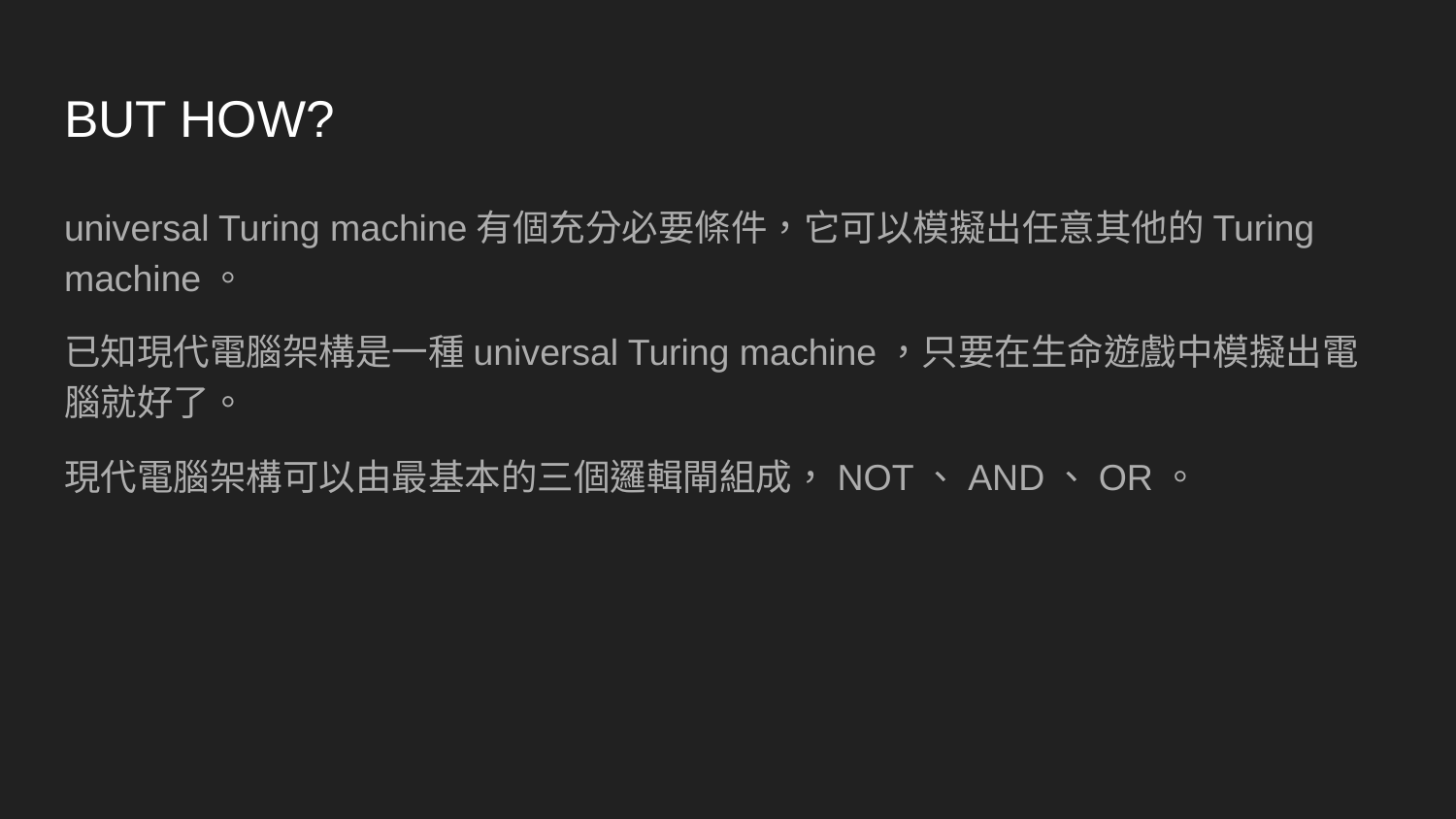

# BUT HOW?
universal Turing machine有個充分必要條件，它可以模擬出任意其他的Turing machine。
已知現代電腦架構是一種universal Turing machine，只要在生命遊戲中模擬出電腦就好了。
現代電腦架構可以由最基本的三個邏輯閘組成，NOT、AND、OR。